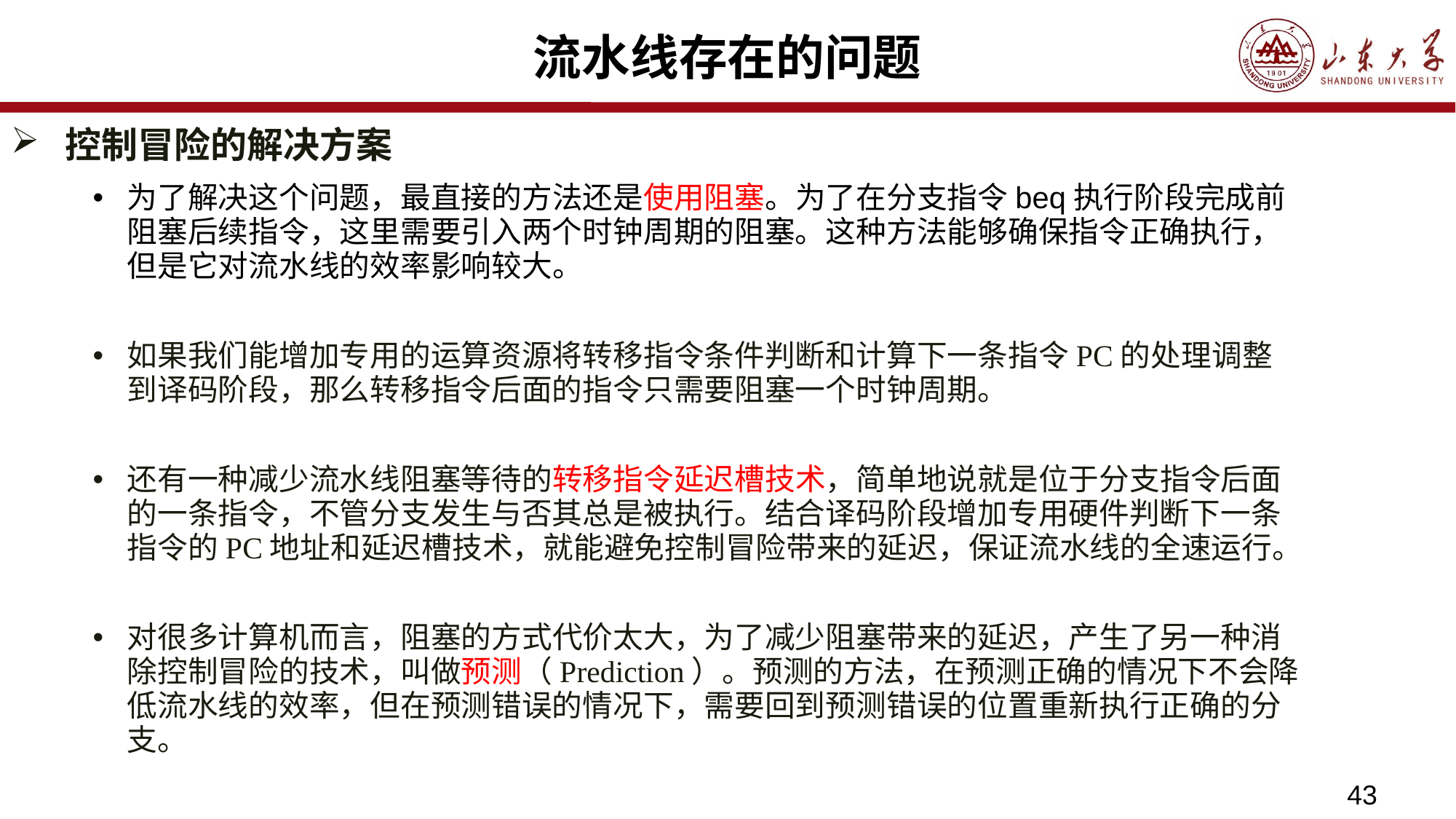

# 流水线存在的问题
控制冒险的解决方案
为了解决这个问题，最直接的方法还是使用阻塞。为了在分支指令beq执行阶段完成前阻塞后续指令，这里需要引入两个时钟周期的阻塞。这种方法能够确保指令正确执行，但是它对流水线的效率影响较大。

如果我们能增加专用的运算资源将转移指令条件判断和计算下一条指令PC的处理调整到译码阶段，那么转移指令后面的指令只需要阻塞一个时钟周期。

还有一种减少流水线阻塞等待的转移指令延迟槽技术，简单地说就是位于分支指令后面的一条指令，不管分支发生与否其总是被执行。结合译码阶段增加专用硬件判断下一条指令的PC地址和延迟槽技术，就能避免控制冒险带来的延迟，保证流水线的全速运行。

对很多计算机而言，阻塞的方式代价太大，为了减少阻塞带来的延迟，产生了另一种消除控制冒险的技术，叫做预测（Prediction）。预测的方法，在预测正确的情况下不会降低流水线的效率，但在预测错误的情况下，需要回到预测错误的位置重新执行正确的分支。
43